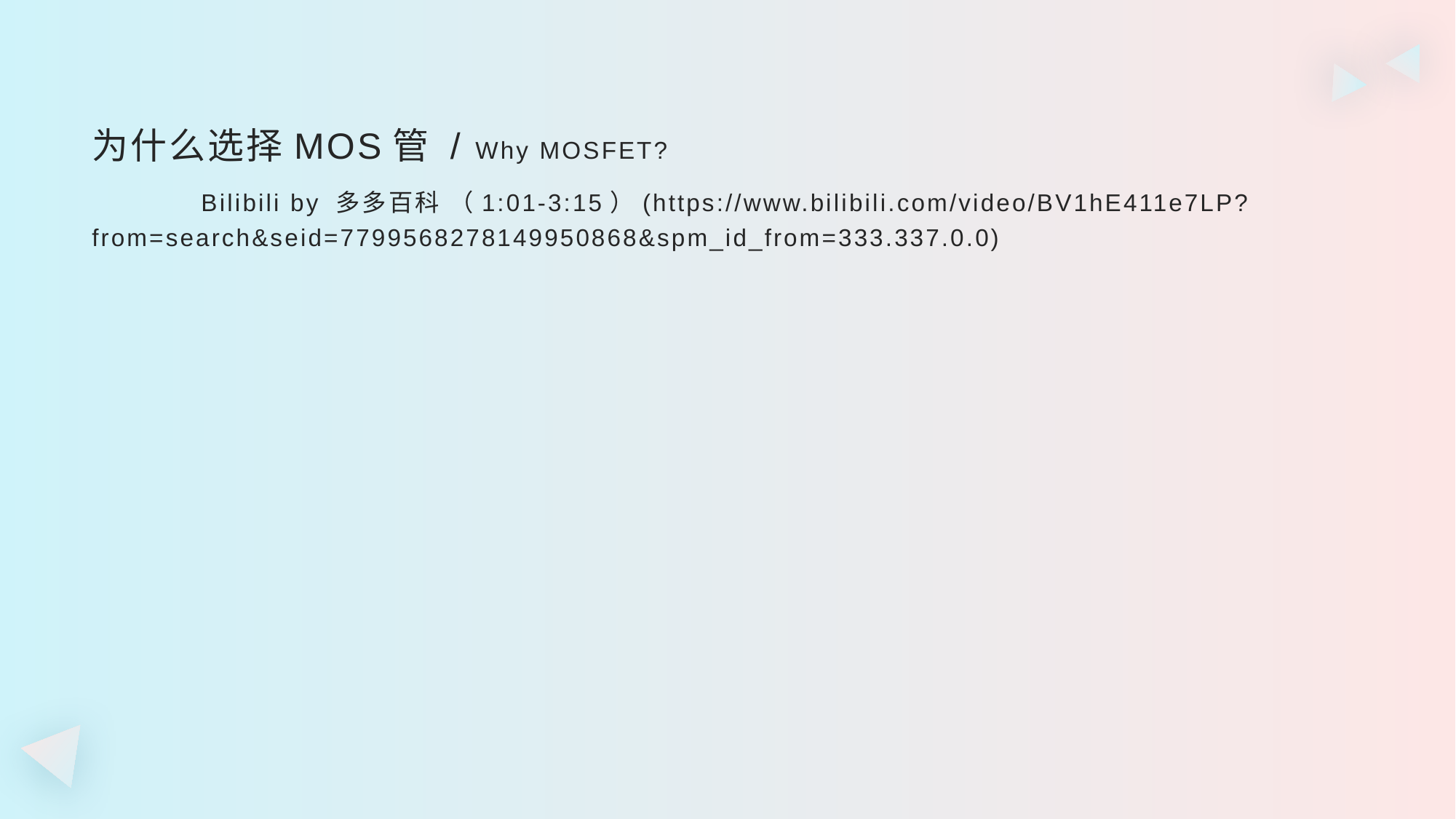

#
为什么选择MOS管 / Why MOSFET?
	Bilibili by 多多百科 （1:01-3:15）(https://www.bilibili.com/video/BV1hE411e7LP?from=search&seid=7799568278149950868&spm_id_from=333.337.0.0)